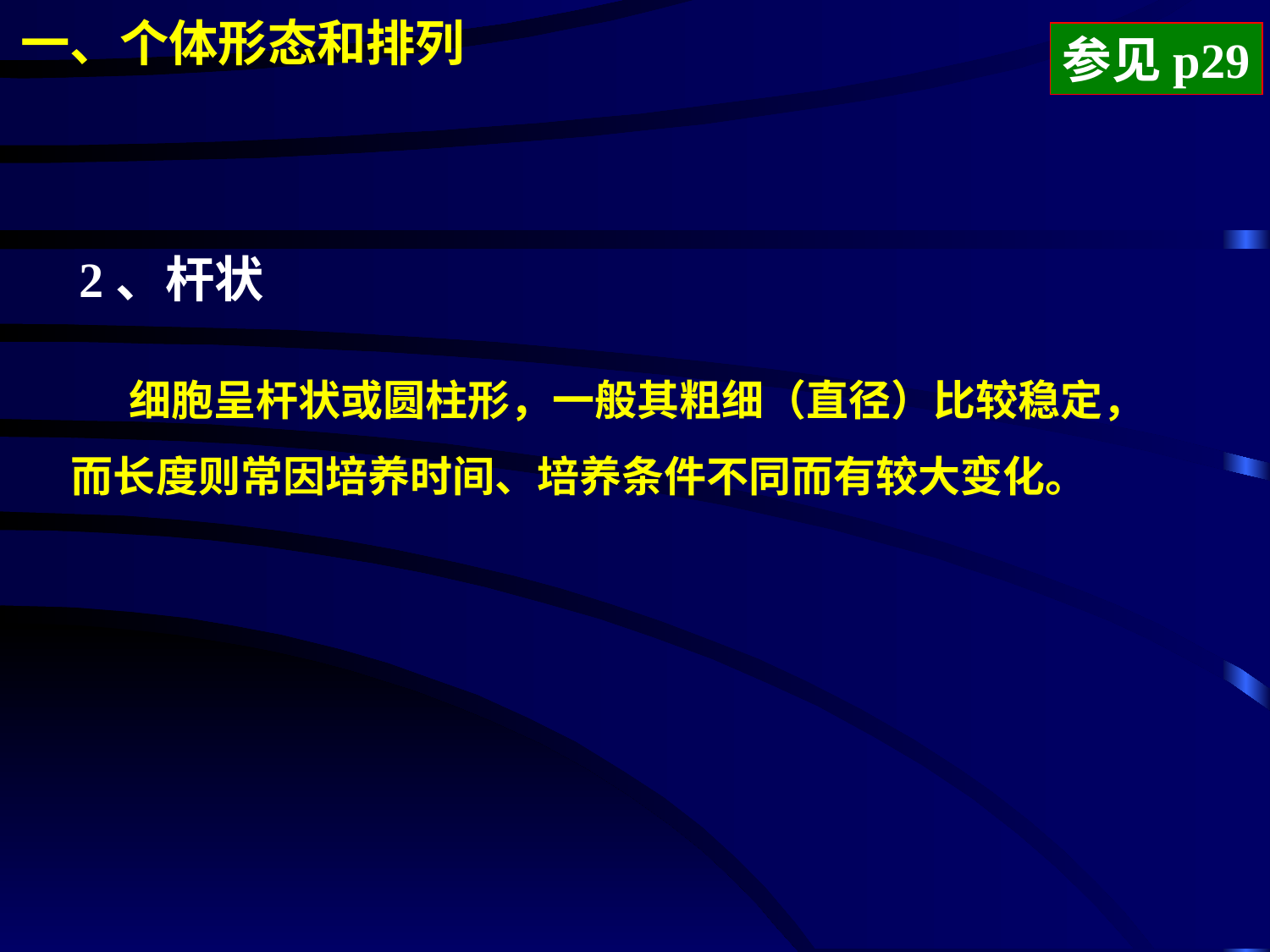

一、个体形态和排列
参见p29
2、杆状
     细胞呈杆状或圆柱形，一般其粗细（直径）比较稳定，
而长度则常因培养时间、培养条件不同而有较大变化。